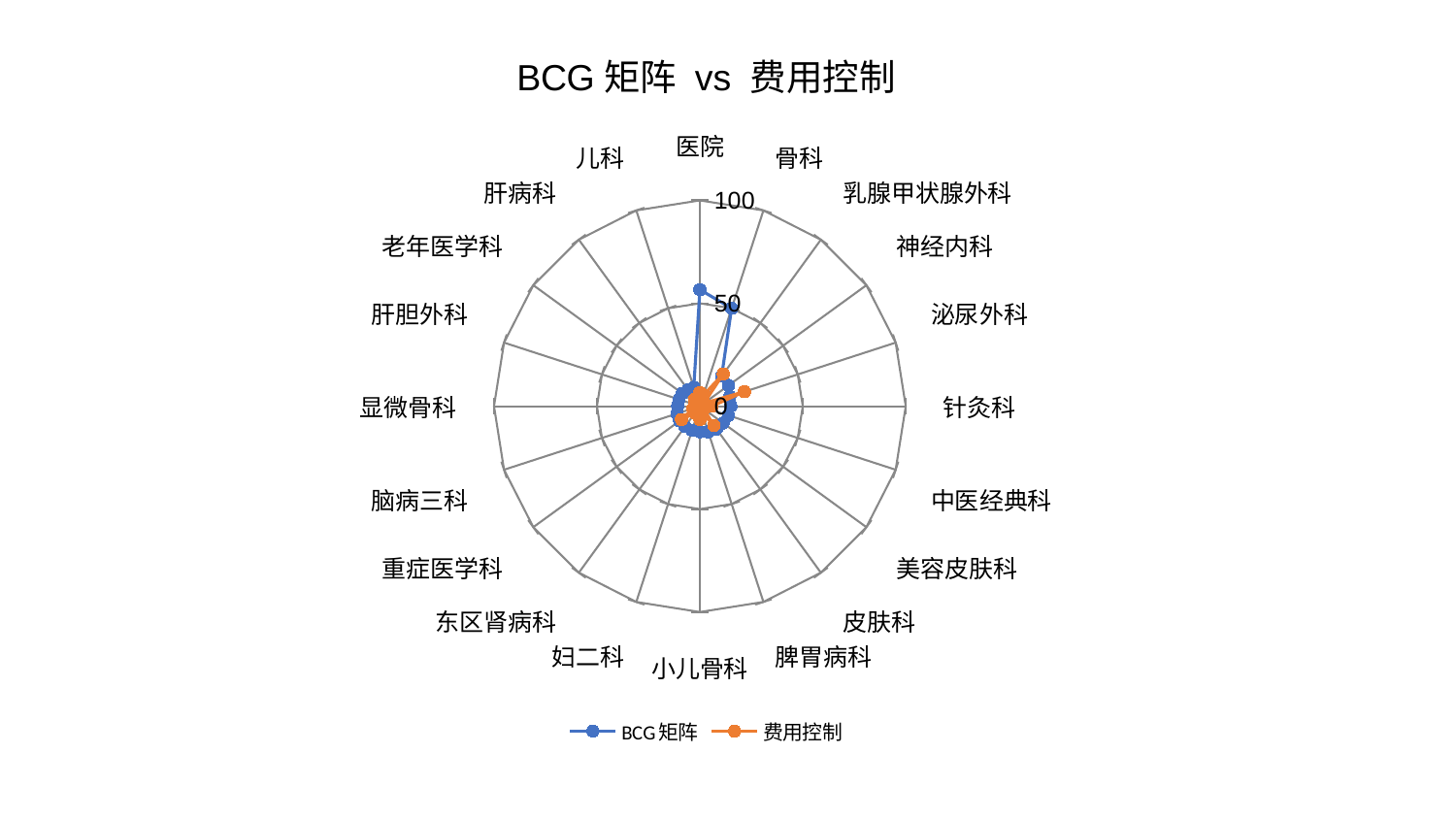

### Chart: BCG矩阵 vs 费用控制

| Category | BCG矩阵 | 费用控制 |
|---|---|---|
| 医院 | 56.62353569152373 | 6.595277499151753 |
| 骨科 | 50.00042626874621 | 5.689385468112363 |
| 乳腺甲状腺外科 | 18.01306262391215 | 19.356063072313052 |
| 神经内科 | 17.234237506367187 | 2.4845168551497285 |
| 泌尿外科 | 15.2781582900462 | 22.79073035388889 |
| 针灸科 | 15.050500214367103 | 5.846309174279295 |
| 中医经典科 | 14.555534424867291 | 2.371474834961772 |
| 美容皮肤科 | 13.995482421896437 | 2.3092782701105774 |
| 皮肤科 | 13.710348253303424 | 11.583699756714699 |
| 脾胃病科 | 13.074303687397599 | 3.3253383770060547 |
| 小儿骨科 | 12.406633863349546 | 6.449096257912902 |
| 妇二科 | 12.327077131510183 | 3.0696178654980524 |
| 东区肾病科 | 12.276776945228491 | 4.226484235067411 |
| 重症医学科 | 12.16957255167732 | 11.042831005355508 |
| 脑病三科 | 11.764249747162452 | 3.5820253188643716 |
| 显微骨科 | 10.811127643688684 | 2.3318203128173454 |
| 肝胆外科 | 10.582432794490693 | 2.1562092490990348 |
| 老年医学科 | 10.566684329948751 | 3.2336480153179274 |
| 肝病科 | 9.801168034245324 | 4.270387479217117 |
| 儿科 | 9.627925066995287 | 2.3415014690860794 |
80